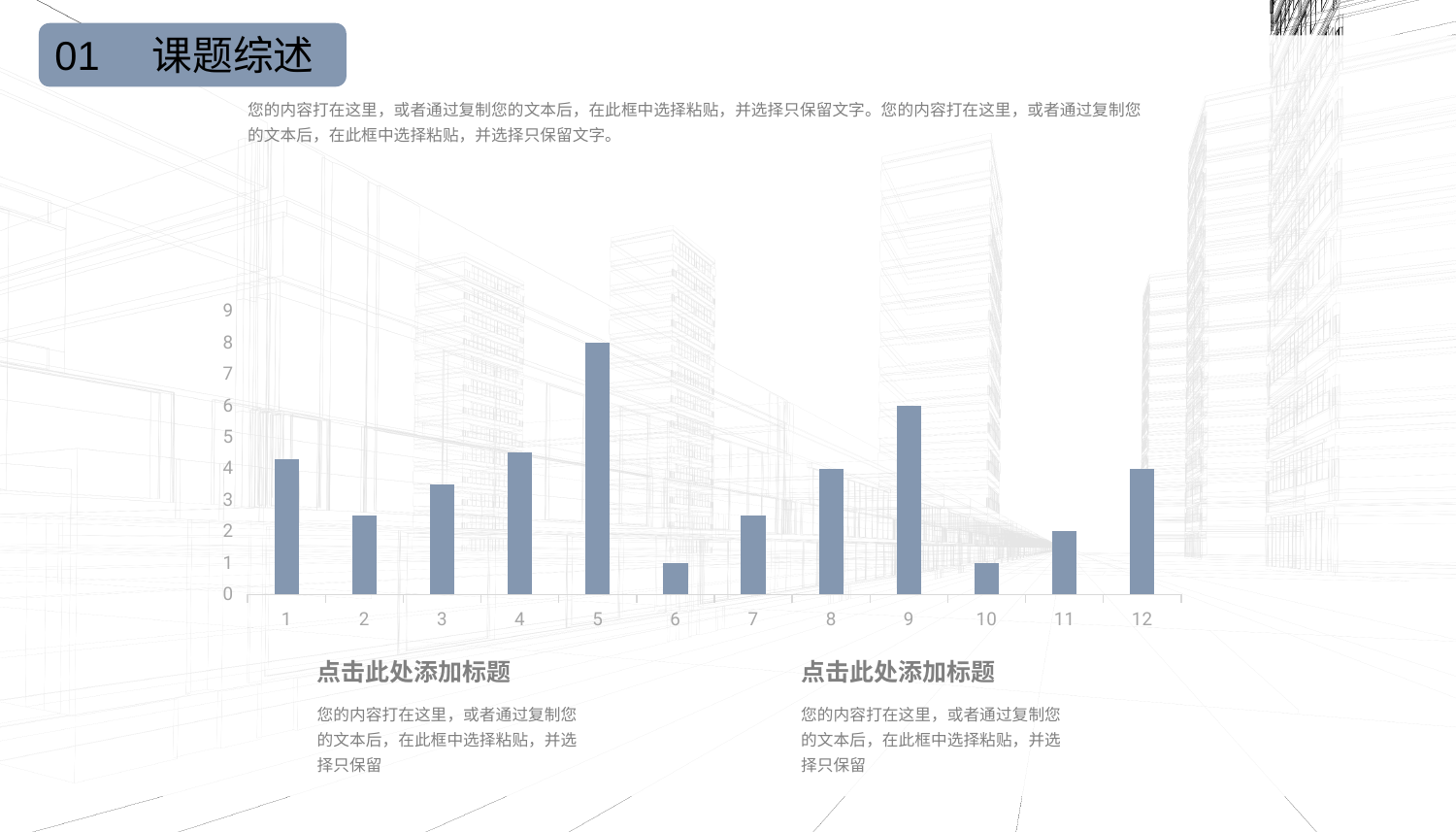

01
课题综述
您的内容打在这里，或者通过复制您的文本后，在此框中选择粘贴，并选择只保留文字。您的内容打在这里，或者通过复制您的文本后，在此框中选择粘贴，并选择只保留文字。

### Chart

| Category | Series 1 |
|---|---|
| 1 | 4.3 |
| 2 | 2.5 |
| 3 | 3.5 |
| 4 | 4.5 |
| 5 | 8.0 |
| 6 | 1.0 |
| 7 | 2.5 |
| 8 | 4.0 |
| 9 | 6.0 |
| 10 | 1.0 |
| 11 | 2.0 |
| 12 | 4.0 |
点击此处添加标题
点击此处添加标题
您的内容打在这里，或者通过复制您的文本后，在此框中选择粘贴，并选择只保留
您的内容打在这里，或者通过复制您的文本后，在此框中选择粘贴，并选择只保留